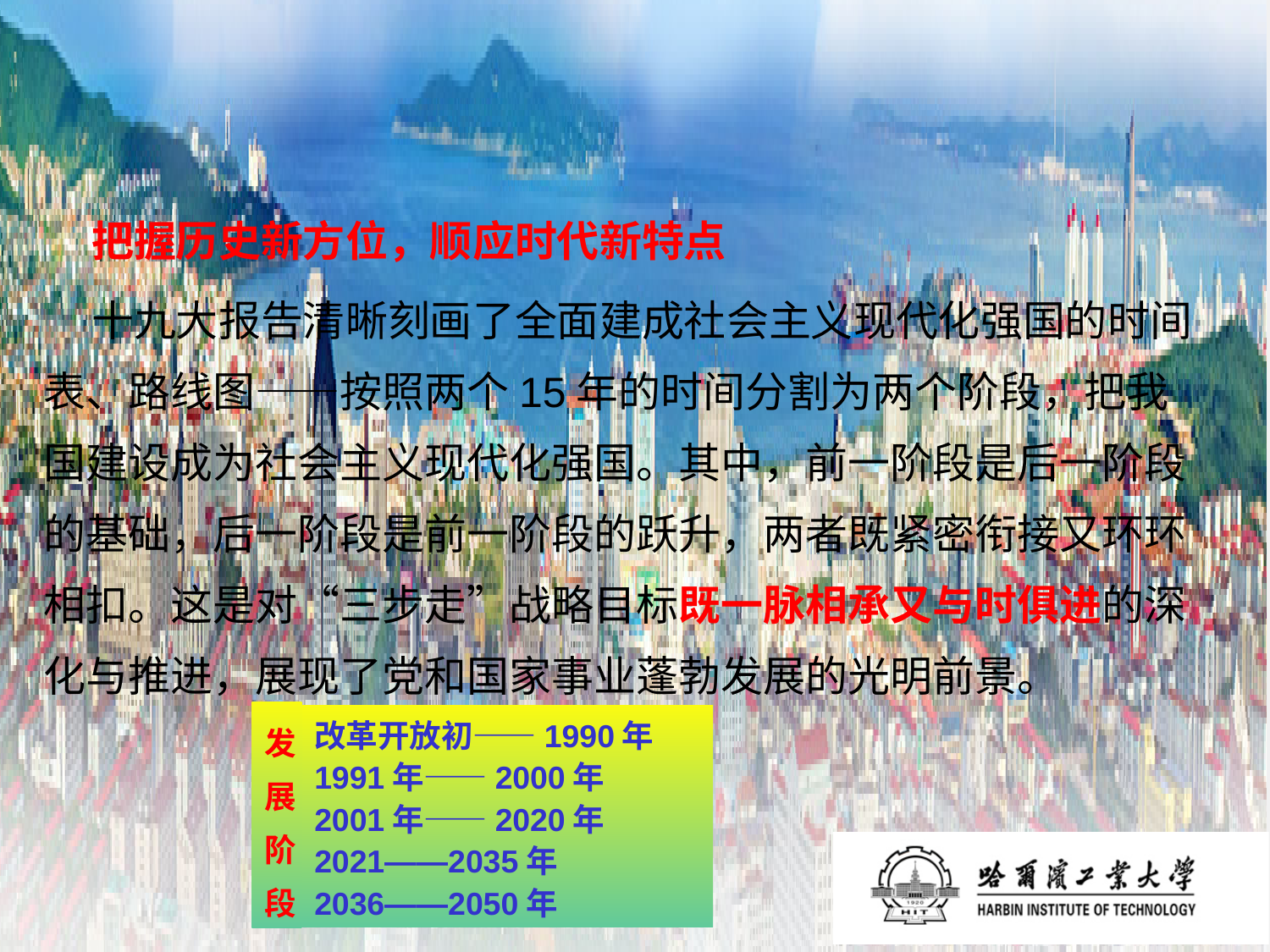

把握历史新方位，顺应时代新特点
    十九大报告清晰刻画了全面建成社会主义现代化强国的时间表、路线图——按照两个15年的时间分割为两个阶段，把我国建设成为社会主义现代化强国。其中，前一阶段是后一阶段的基础，后一阶段是前一阶段的跃升，两者既紧密衔接又环环相扣。这是对“三步走”战略目标既一脉相承又与时俱进的深化与推进，展现了党和国家事业蓬勃发展的光明前景。
发展阶段
改革开放初——1990年
1991年——2000年
2001年——2020年
2021——2035年
2036——2050年